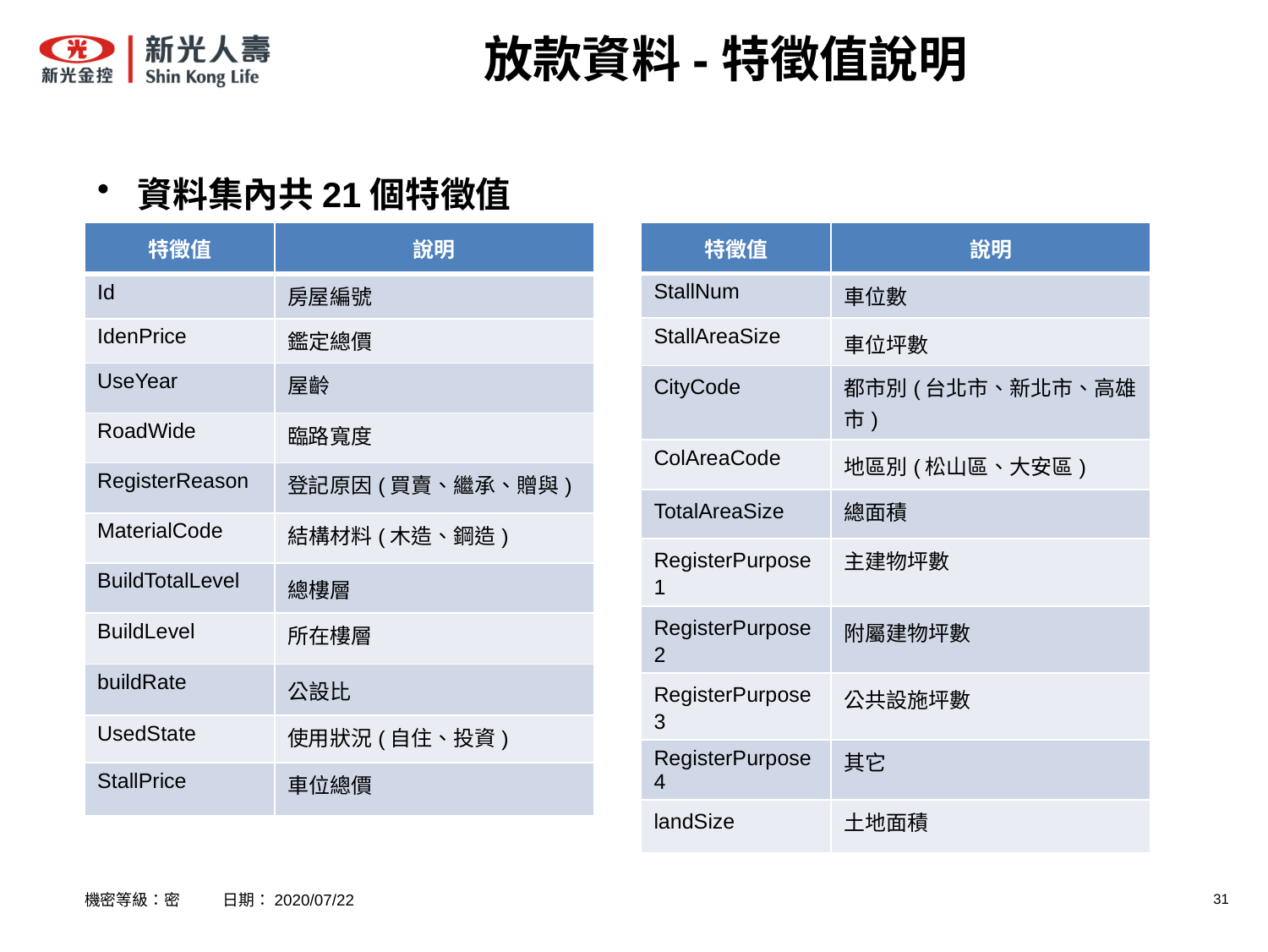

# 放款資料-特徵值說明
資料集內共21個特徵值
| 特徵值 | 說明 |
| --- | --- |
| Id | 房屋編號 |
| IdenPrice | 鑑定總價 |
| UseYear | 屋齡 |
| RoadWide | 臨路寬度 |
| RegisterReason | 登記原因(買賣、繼承、贈與) |
| MaterialCode | 結構材料(木造、鋼造) |
| BuildTotalLevel | 總樓層 |
| BuildLevel | 所在樓層 |
| buildRate | 公設比 |
| UsedState | 使用狀況(自住、投資) |
| StallPrice | 車位總價 |
| 特徵值 | 說明 |
| --- | --- |
| StallNum | 車位數 |
| StallAreaSize | 車位坪數 |
| CityCode | 都市別(台北市、新北市、高雄市) |
| ColAreaCode | 地區別(松山區、大安區) |
| TotalAreaSize | 總面積 |
| RegisterPurpose1 | 主建物坪數 |
| RegisterPurpose2 | 附屬建物坪數 |
| RegisterPurpose3 | 公共設施坪數 |
| RegisterPurpose4 | 其它 |
| landSize | 土地面積 |
機密等級：密            日期：2020/07/22